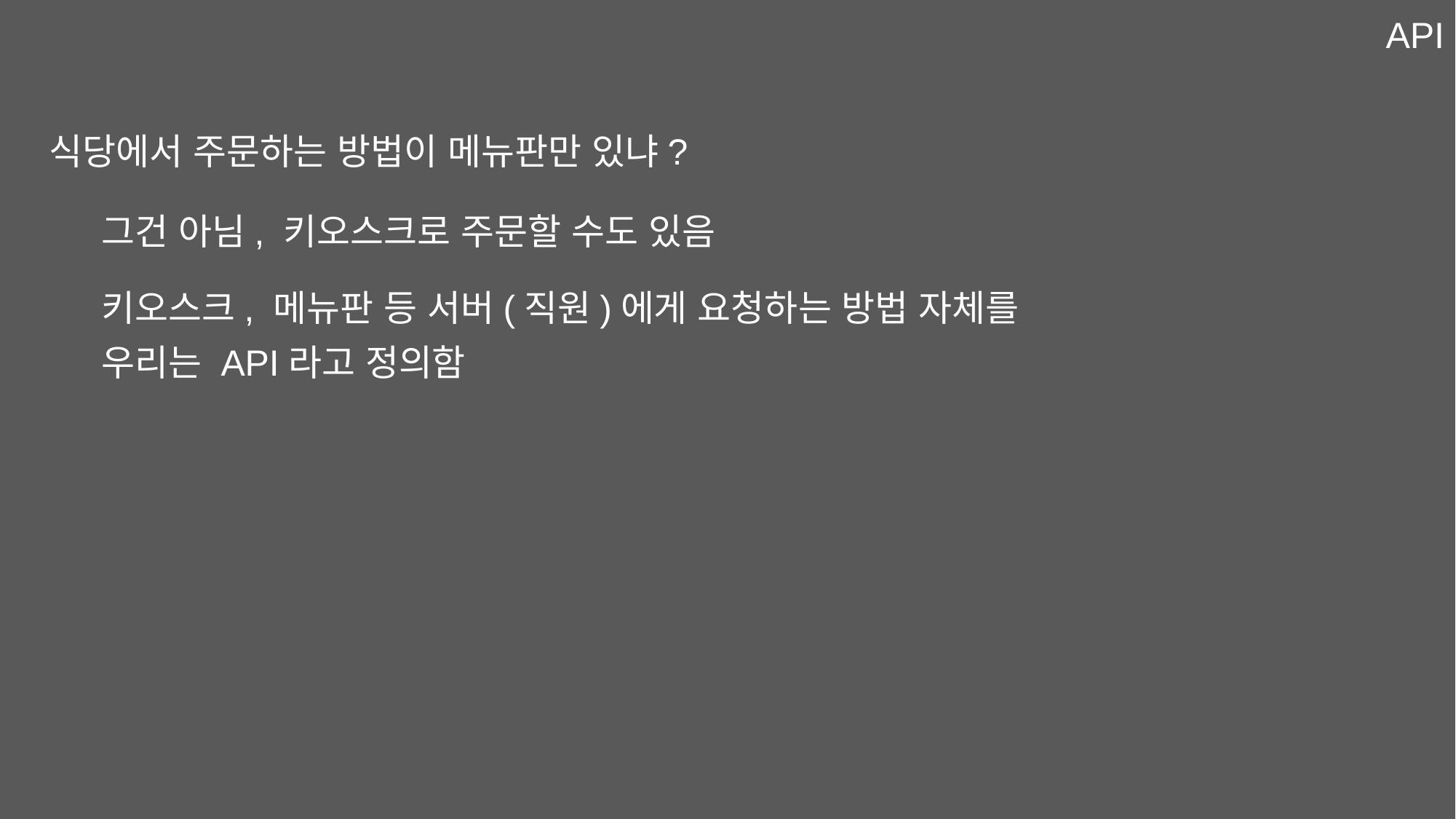

API
식당에서 주문하는 방법이 메뉴판만 있냐?
그건 아님, 키오스크로 주문할 수도 있음
키오스크, 메뉴판 등 서버(직원)에게 요청하는 방법 자체를
우리는 API라고 정의함